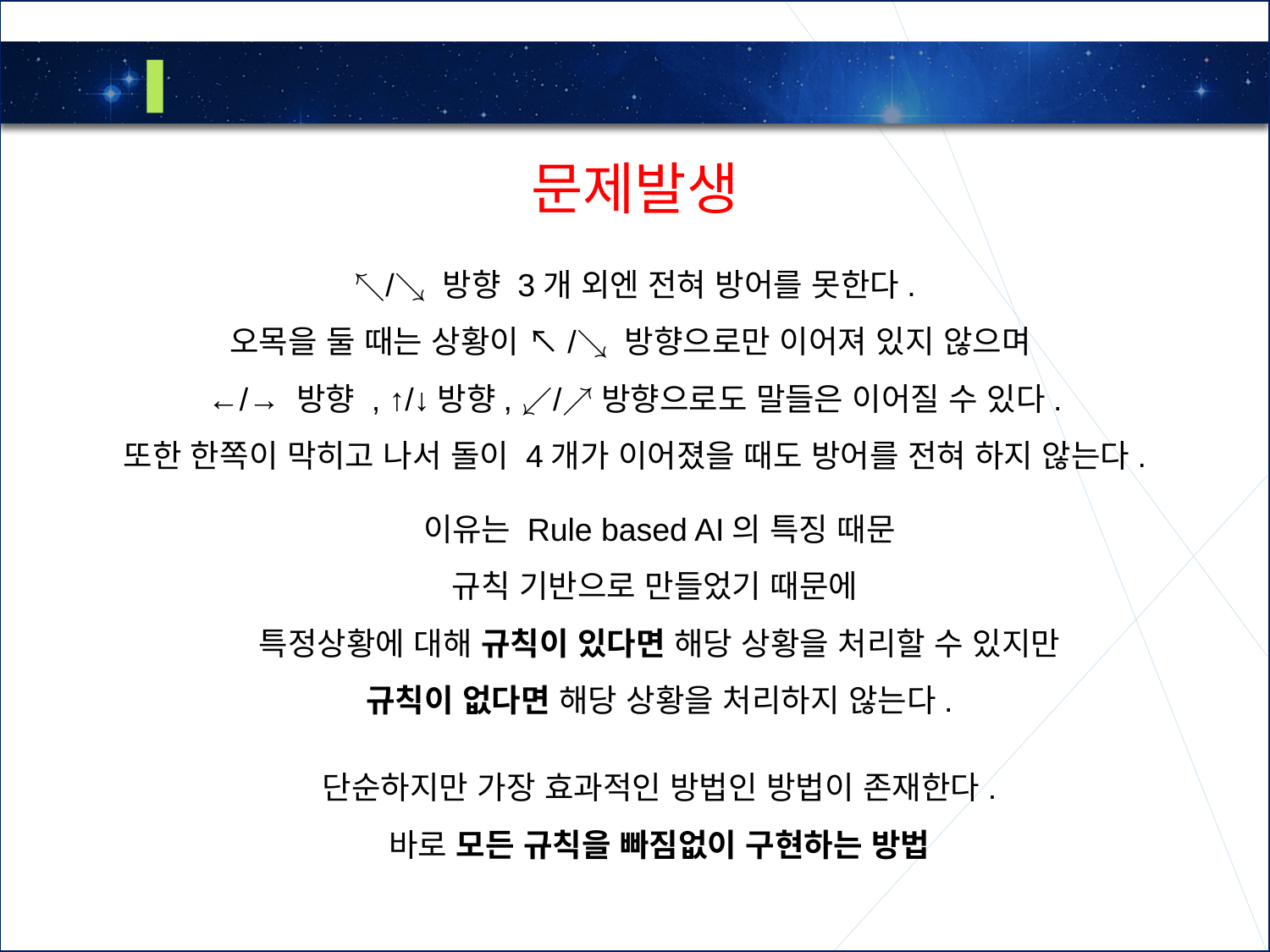

2
Rule based 오목 & 소스코드

문제발생
↖/↘︎ 방향 3개 외엔 전혀 방어를 못한다.
오목을 둘 때는 상황이 ↖/↘︎ 방향으로만 이어져 있지 않으며
←/→ 방향 , ↑/↓방향, ↙/↗방향으로도 말들은 이어질 수 있다.
또한 한쪽이 막히고 나서 돌이 4개가 이어졌을 때도 방어를 전혀 하지 않는다.

이유는 Rule based AI의 특징 때문
규칙 기반으로 만들었기 때문에
특정상황에 대해 규칙이 있다면 해당 상황을 처리할 수 있지만
규칙이 없다면 해당 상황을 처리하지 않는다.

단순하지만 가장 효과적인 방법인 방법이 존재한다.
바로 모든 규칙을 빠짐없이 구현하는 방법